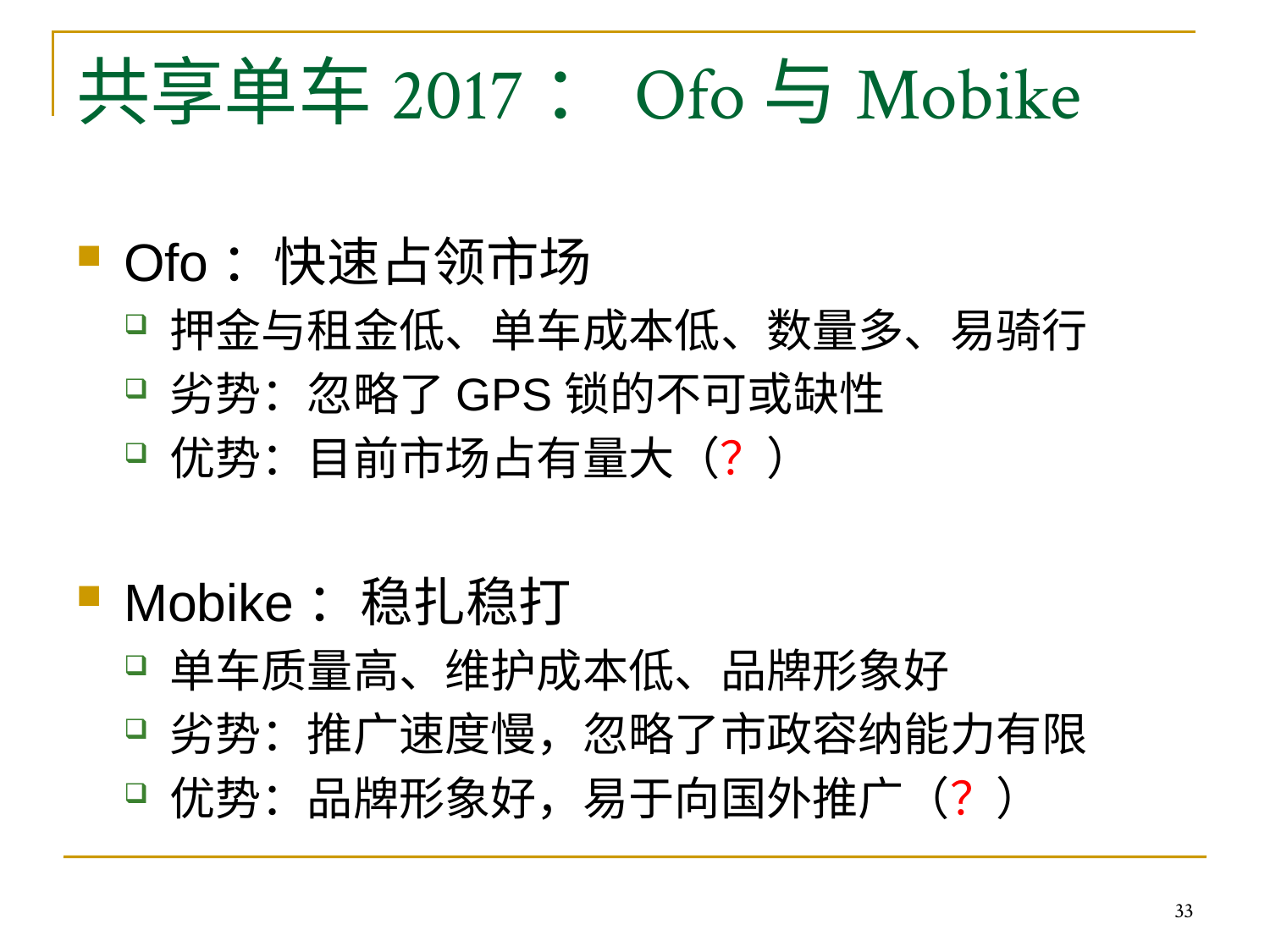

# 共享单车2017：Ofo与Mobike
Ofo：快速占领市场
押金与租金低、单车成本低、数量多、易骑行
劣势：忽略了GPS锁的不可或缺性
优势：目前市场占有量大（？）

Mobike：稳扎稳打
单车质量高、维护成本低、品牌形象好
劣势：推广速度慢，忽略了市政容纳能力有限
优势：品牌形象好，易于向国外推广（？）
33